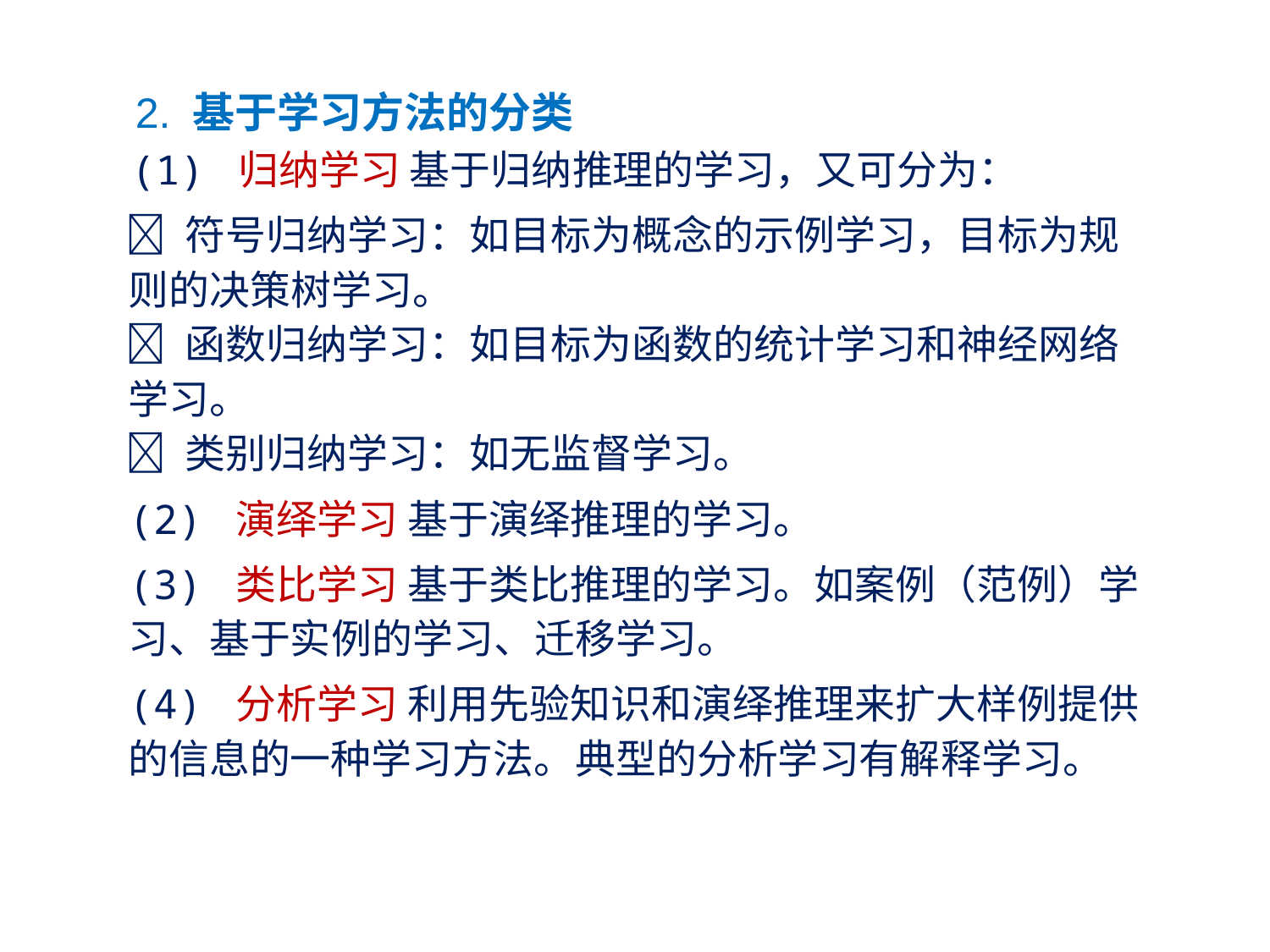

2. 基于学习方法的分类
  (1) 归纳学习 基于归纳推理的学习，又可分为：
     • 符号归纳学习：如目标为概念的示例学习，目标为规则的决策树学习。
     • 函数归纳学习：如目标为函数的统计学习和神经网络学习。
     • 类别归纳学习：如无监督学习。
  (2) 演绎学习 基于演绎推理的学习。
  (3) 类比学习 基于类比推理的学习。如案例（范例）学习、基于实例的学习、迁移学习。
  (4) 分析学习 利用先验知识和演绎推理来扩大样例提供的信息的一种学习方法。典型的分析学习有解释学习。